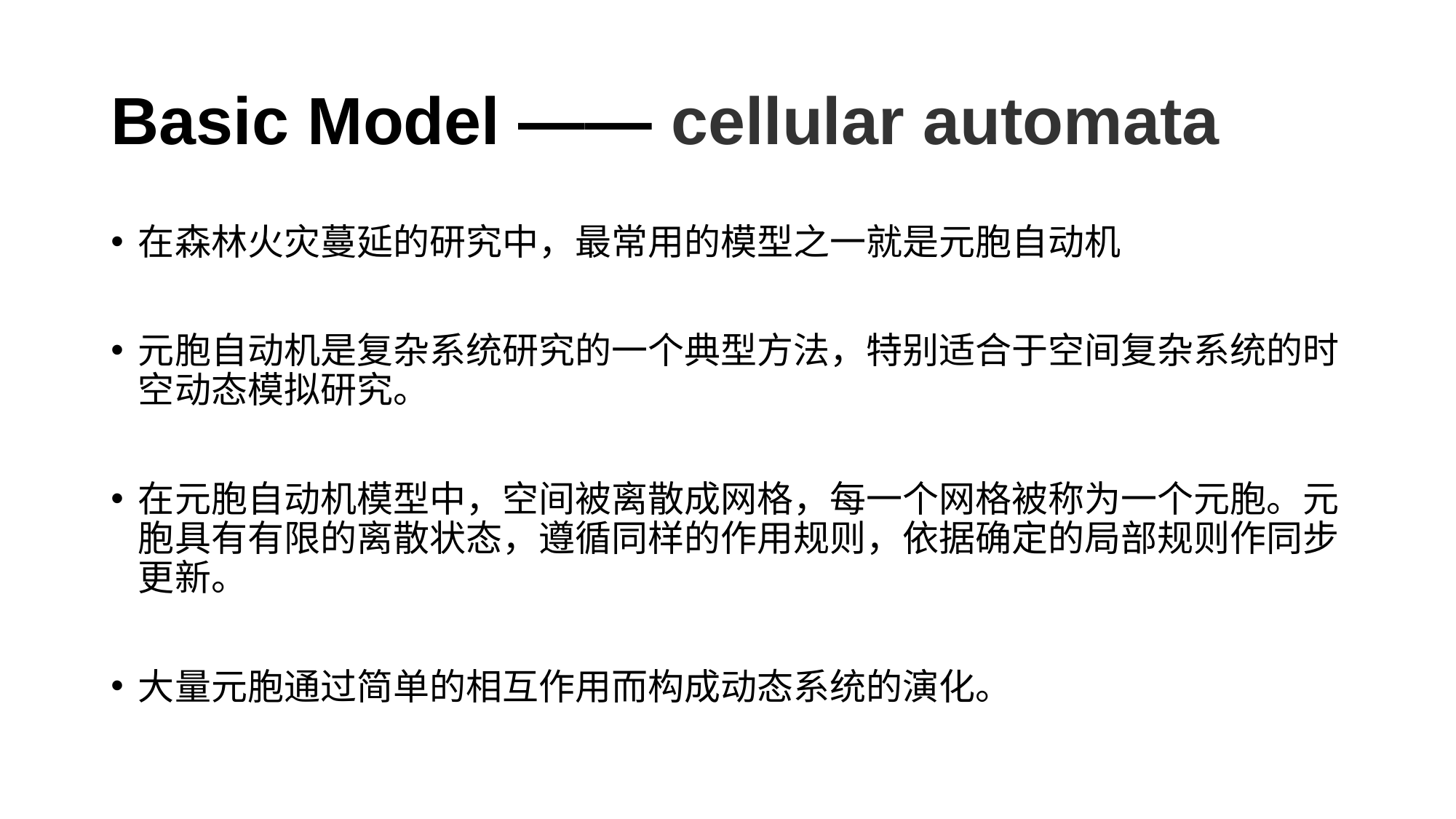

# Basic Model —— cellular automata
在森林火灾蔓延的研究中，最常用的模型之一就是元胞自动机

元胞自动机是复杂系统研究的一个典型方法，特别适合于空间复杂系统的时空动态模拟研究。

在元胞自动机模型中，空间被离散成网格，每一个网格被称为一个元胞。元胞具有有限的离散状态，遵循同样的作用规则，依据确定的局部规则作同步更新。

大量元胞通过简单的相互作用而构成动态系统的演化。